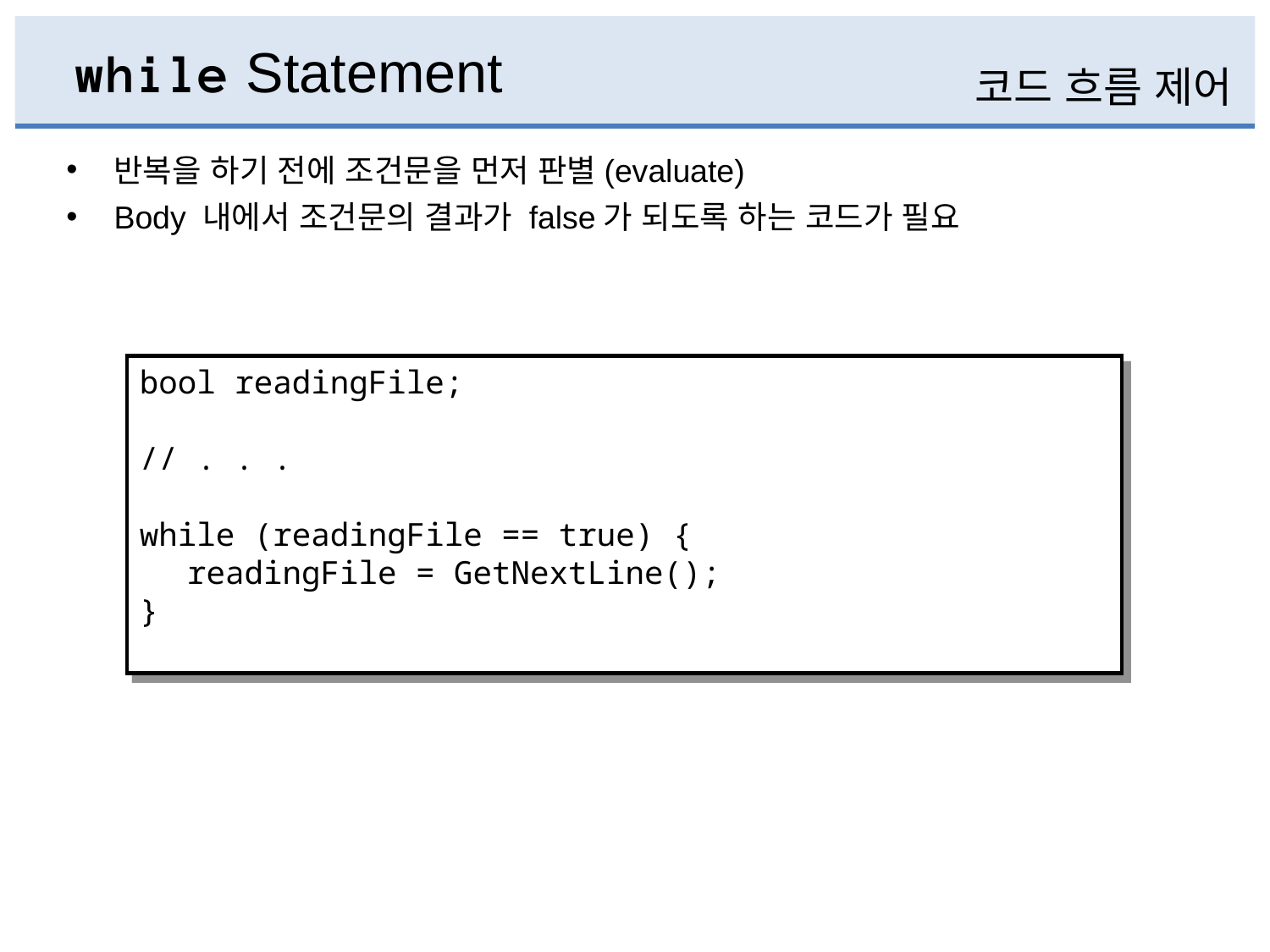

# while Statement
코드 흐름 제어
반복을 하기 전에 조건문을 먼저 판별(evaluate)
Body 내에서 조건문의 결과가 false가 되도록 하는 코드가 필요
bool readingFile;

// . . .

while (readingFile == true) {
	readingFile = GetNextLine();
}